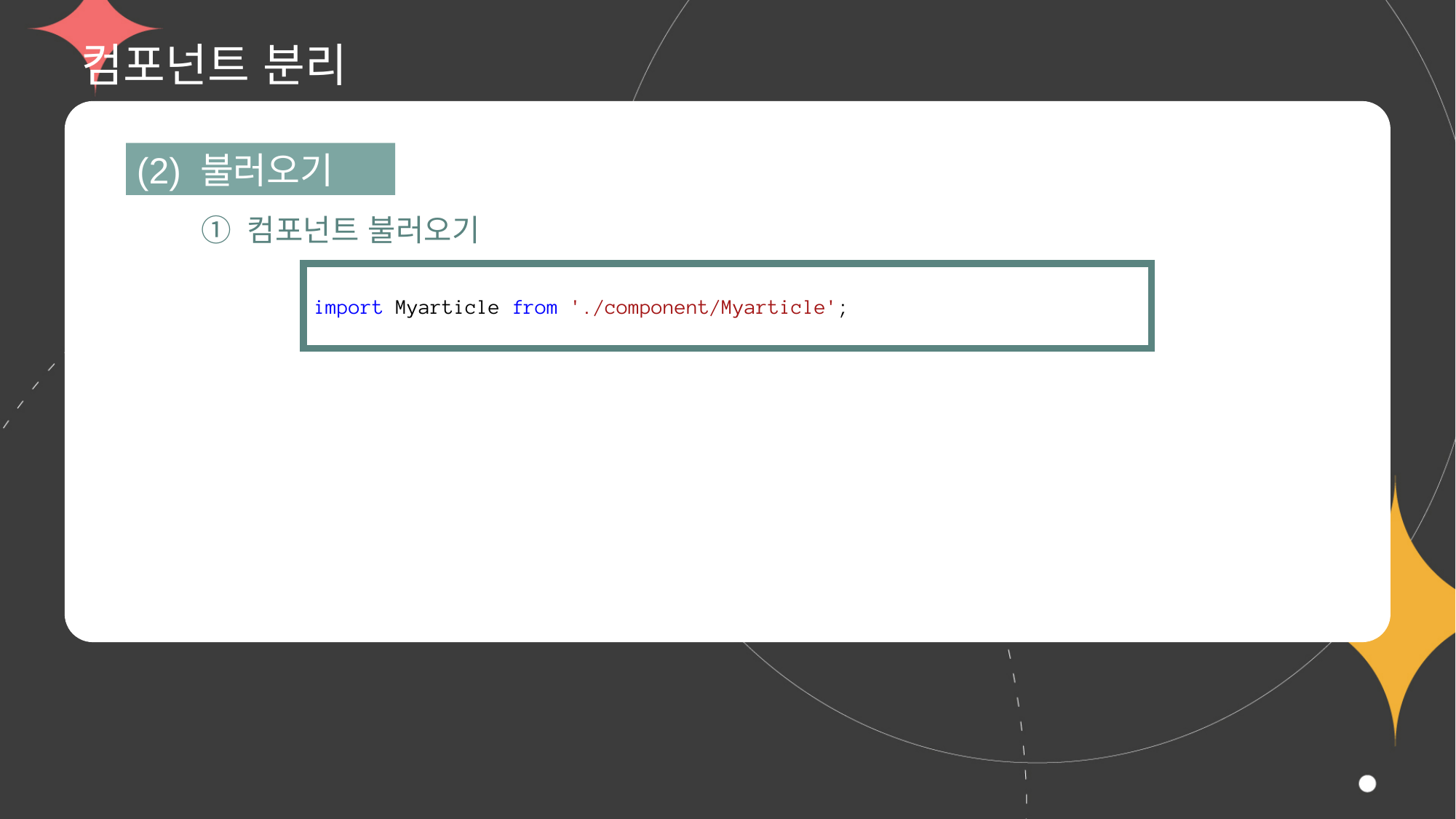

# 컴포넌트 분리
(2) 불러오기
① 컴포넌트 불러오기
import Myarticle from './component/Myarticle';